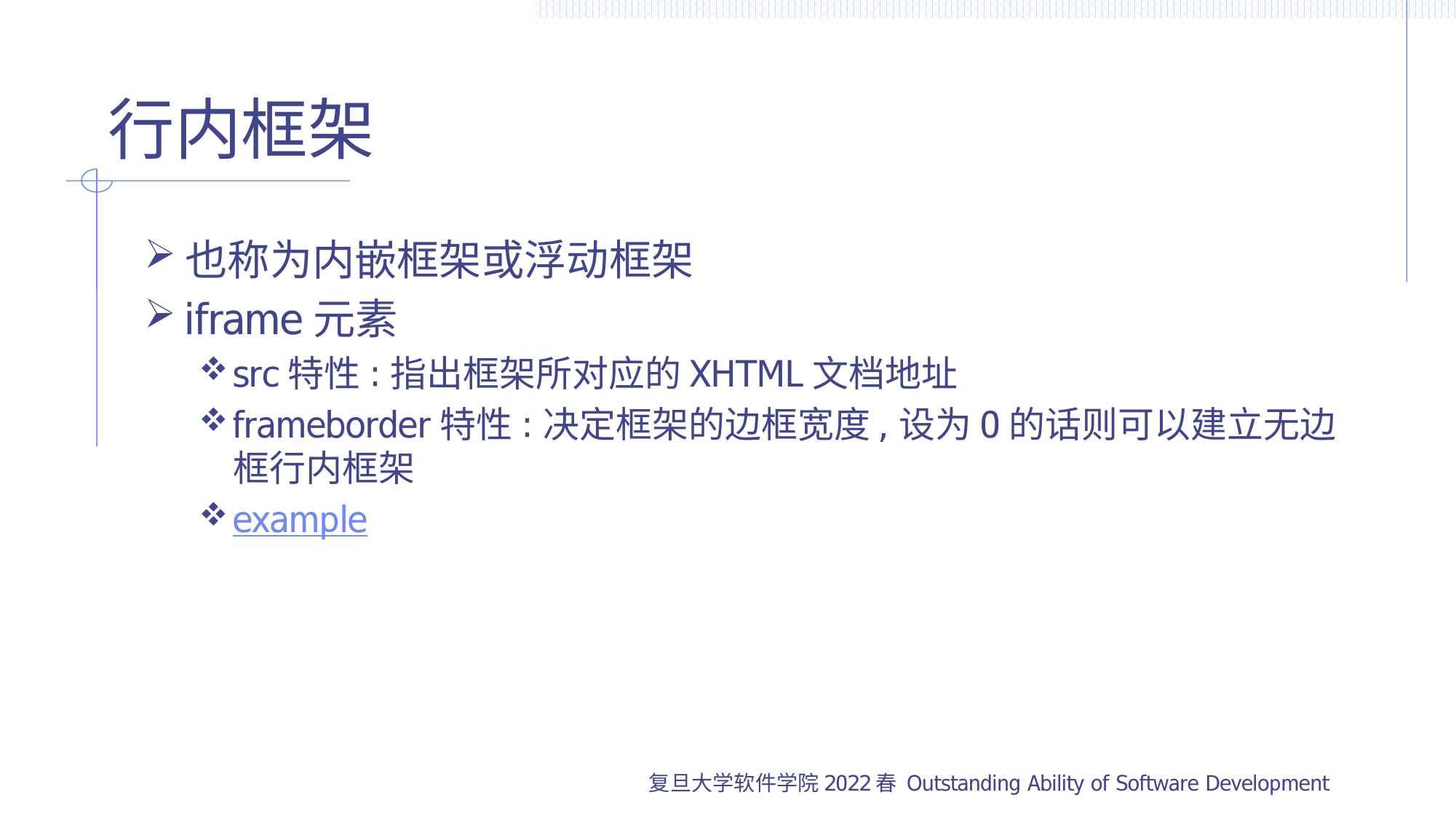

# 行内框架
也称为内嵌框架或浮动框架
iframe元素
src特性:指出框架所对应的XHTML文档地址
frameborder特性:决定框架的边框宽度,设为0的话则可以建立无边框行内框架
example